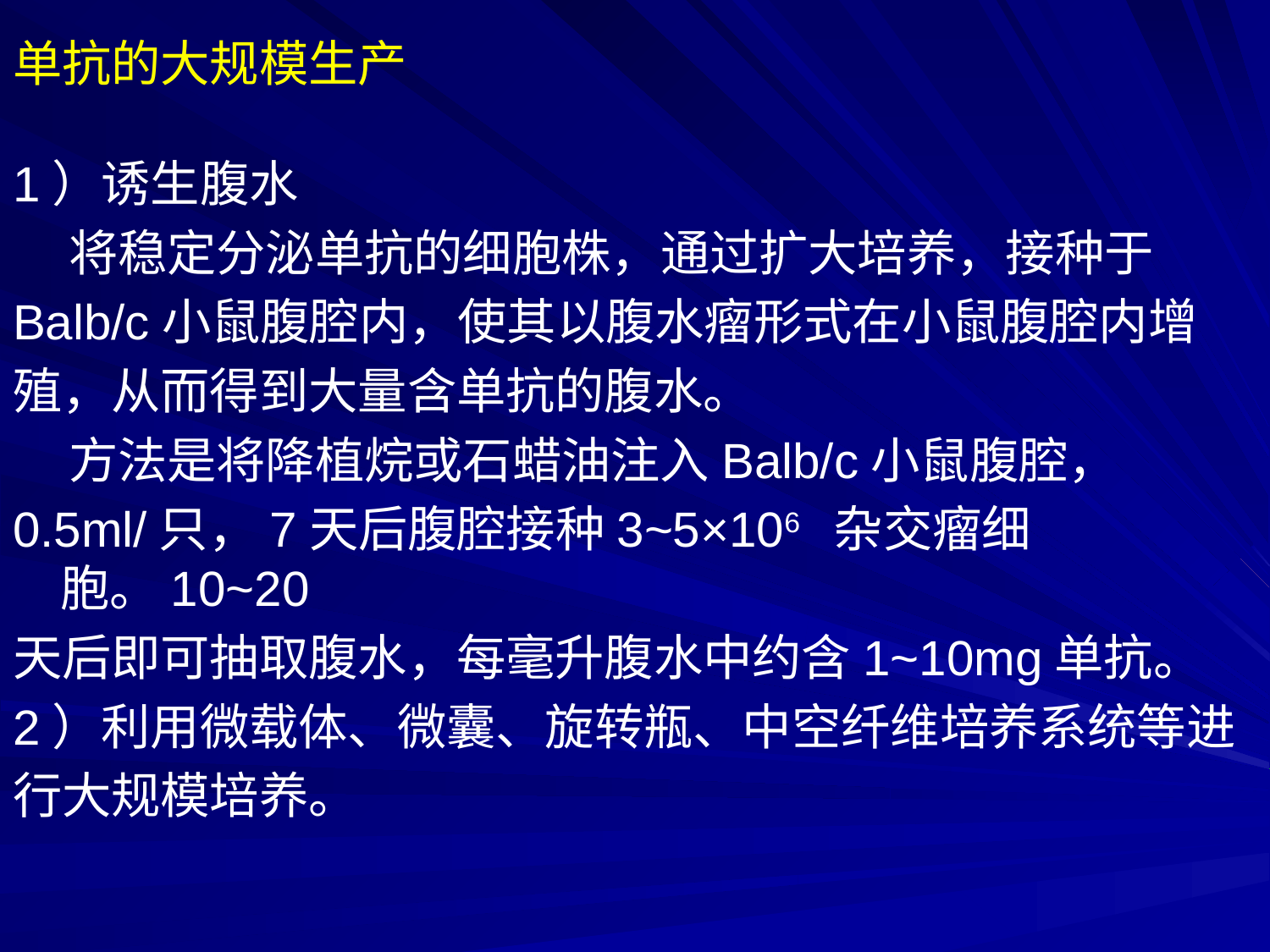

# 单抗的大规模生产
1）诱生腹水
    将稳定分泌单抗的细胞株，通过扩大培养，接种于
Balb/c小鼠腹腔内，使其以腹水瘤形式在小鼠腹腔内增
殖，从而得到大量含单抗的腹水。
    方法是将降植烷或石蜡油注入Balb/c小鼠腹腔，
0.5ml/只，7天后腹腔接种3~5×106  杂交瘤细胞。10~20
天后即可抽取腹水，每毫升腹水中约含1~10mg单抗。
2）利用微载体、微囊、旋转瓶、中空纤维培养系统等进
行大规模培养。